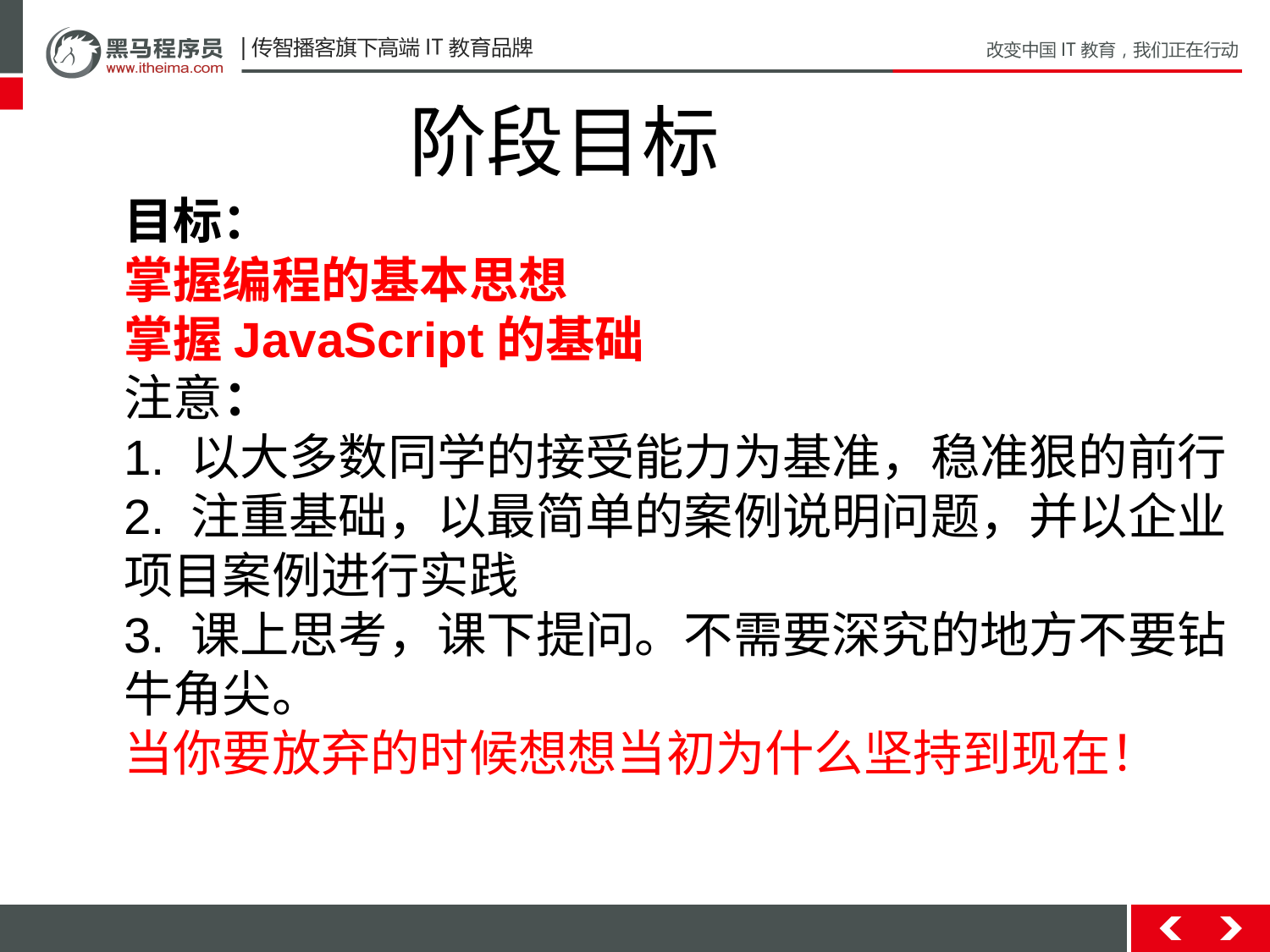

阶段目标
目标：
掌握编程的基本思想
掌握JavaScript的基础
注意：
1. 以大多数同学的接受能力为基准，稳准狠的前行
2. 注重基础，以最简单的案例说明问题，并以企业项目案例进行实践
3. 课上思考，课下提问。不需要深究的地方不要钻牛角尖。
当你要放弃的时候想想当初为什么坚持到现在！